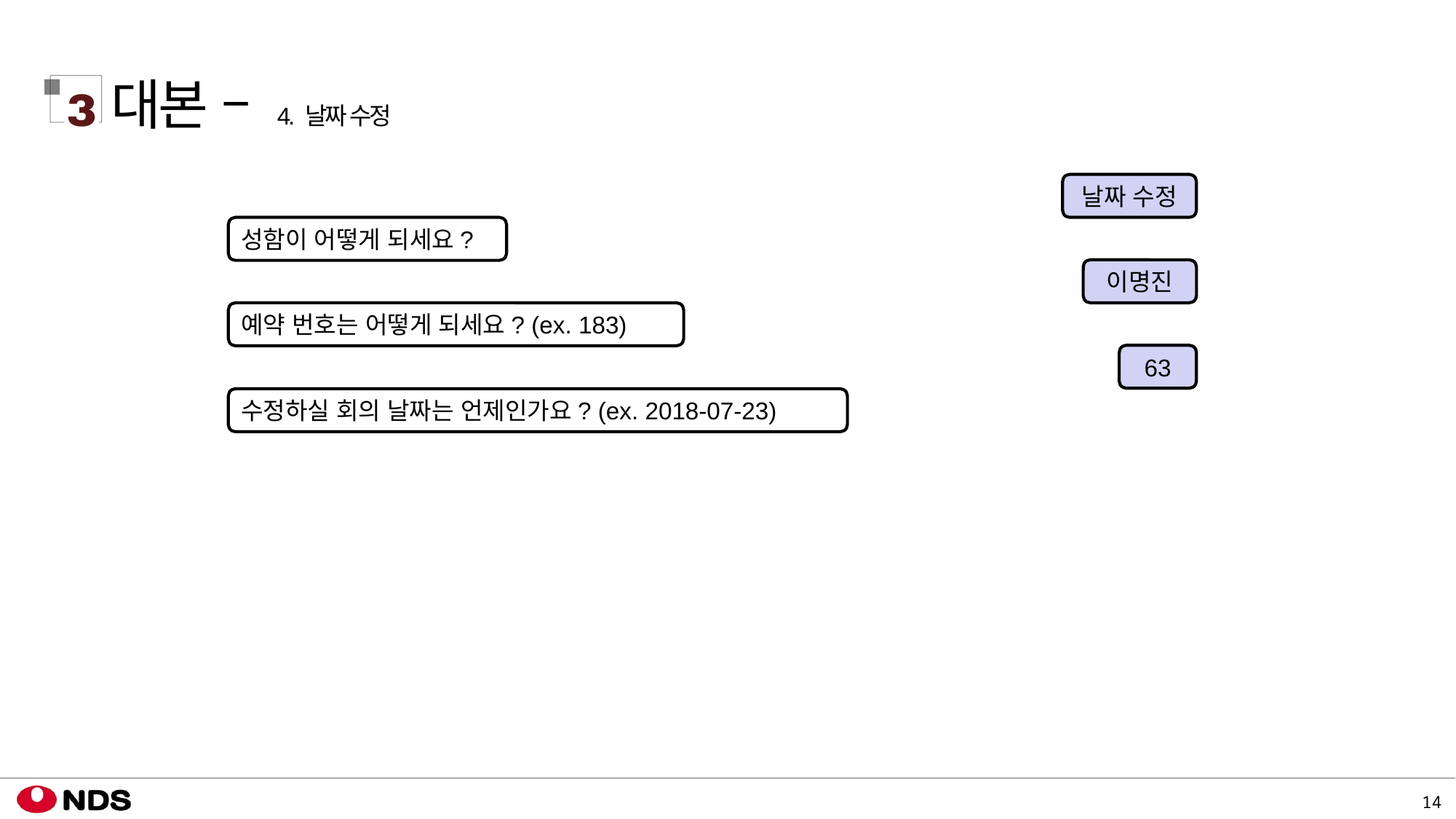

대본 – 4. 날짜 수정

3
날짜 수정
성함이 어떻게 되세요?
이명진
예약 번호는 어떻게 되세요? (ex. 183)
63
수정하실 회의 날짜는 언제인가요? (ex. 2018-07-23)